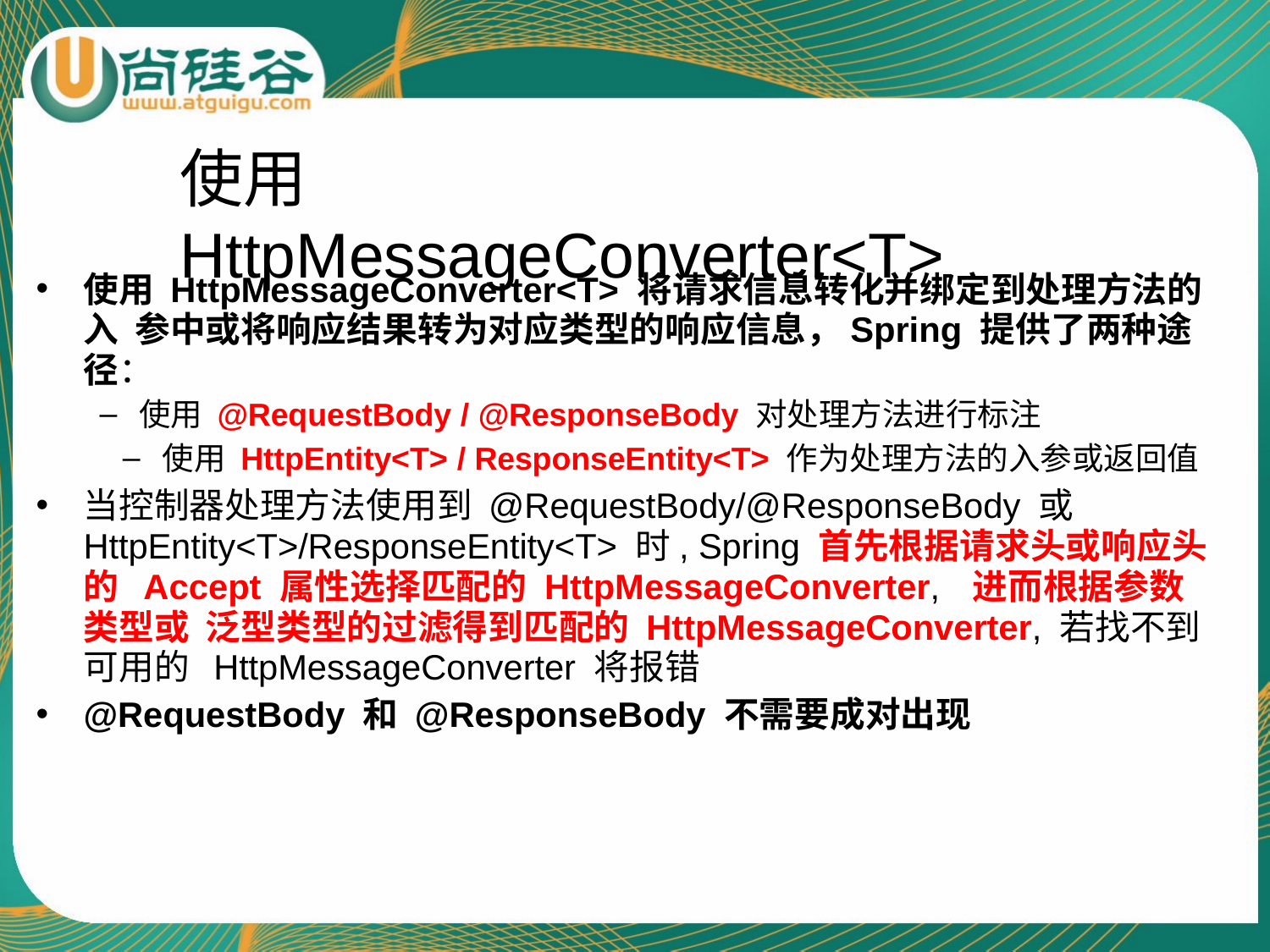

# 使用 HttpMessageConverter<T>
使用 HttpMessageConverter<T> 将请求信息转化并绑定到处理方法的入  参中或将响应结果转为对应类型的响应信息，Spring 提供了两种途径：
使用 @RequestBody / @ResponseBody 对处理方法进行标注
使用 HttpEntity<T> / ResponseEntity<T> 作为处理方法的入参或返回值
当控制器处理方法使用到 @RequestBody/@ResponseBody 或  HttpEntity<T>/ResponseEntity<T> 时, Spring 首先根据请求头或响应头的  Accept 属性选择匹配的 HttpMessageConverter,	进而根据参数类型或  泛型类型的过滤得到匹配的 HttpMessageConverter, 若找不到可用的  HttpMessageConverter 将报错
@RequestBody 和 @ResponseBody 不需要成对出现